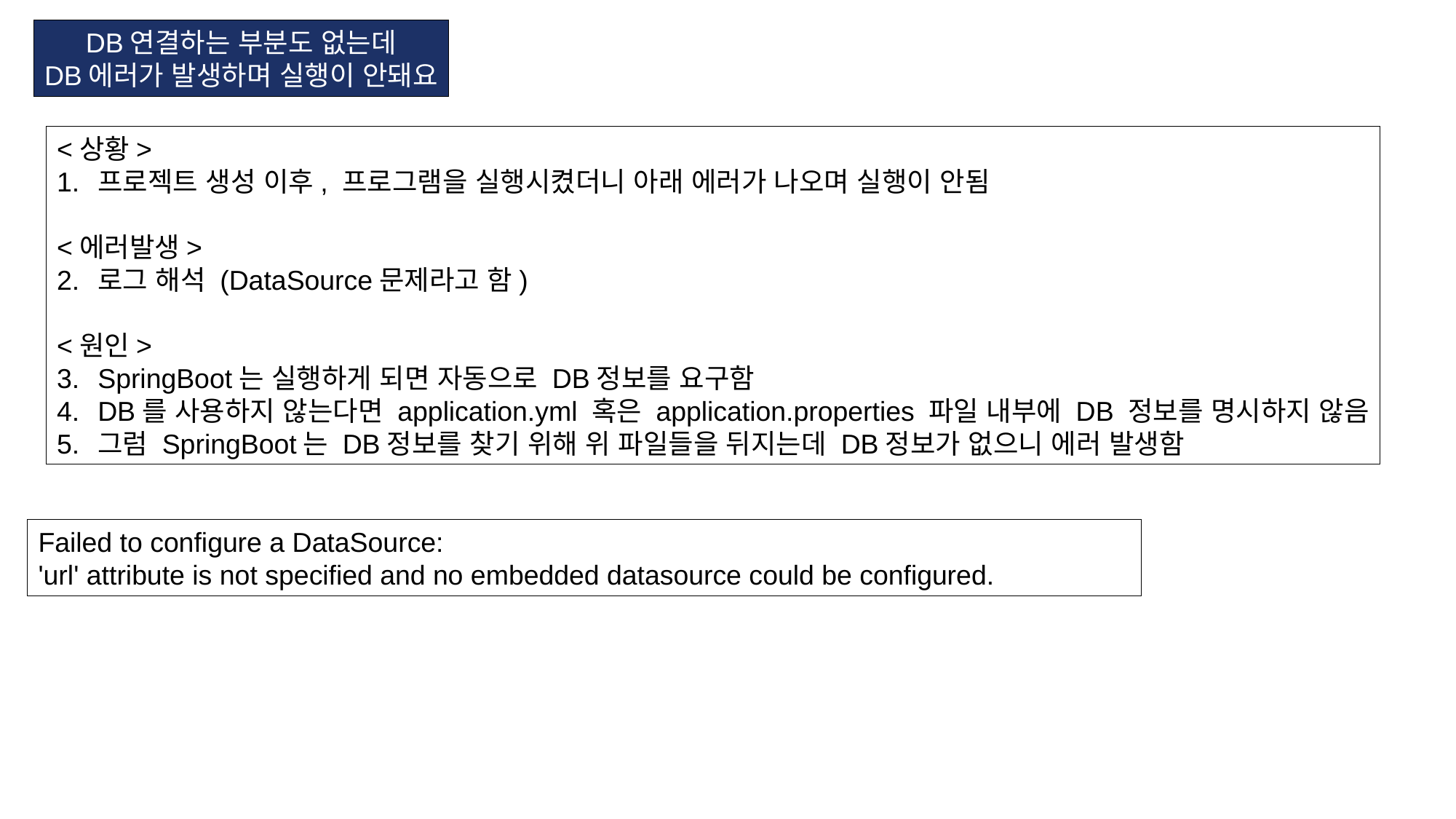

DB연결하는 부분도 없는데
DB에러가 발생하며 실행이 안돼요
<상황>
프로젝트 생성 이후, 프로그램을 실행시켰더니 아래 에러가 나오며 실행이 안됨

<에러발생>
로그 해석 (DataSource문제라고 함)

<원인>
SpringBoot는 실행하게 되면 자동으로 DB정보를 요구함
DB를 사용하지 않는다면 application.yml 혹은 application.properties 파일 내부에 DB 정보를 명시하지 않음
그럼 SpringBoot는 DB정보를 찾기 위해 위 파일들을 뒤지는데 DB정보가 없으니 에러 발생함
Failed to configure a DataSource:
'url' attribute is not specified and no embedded datasource could be configured.